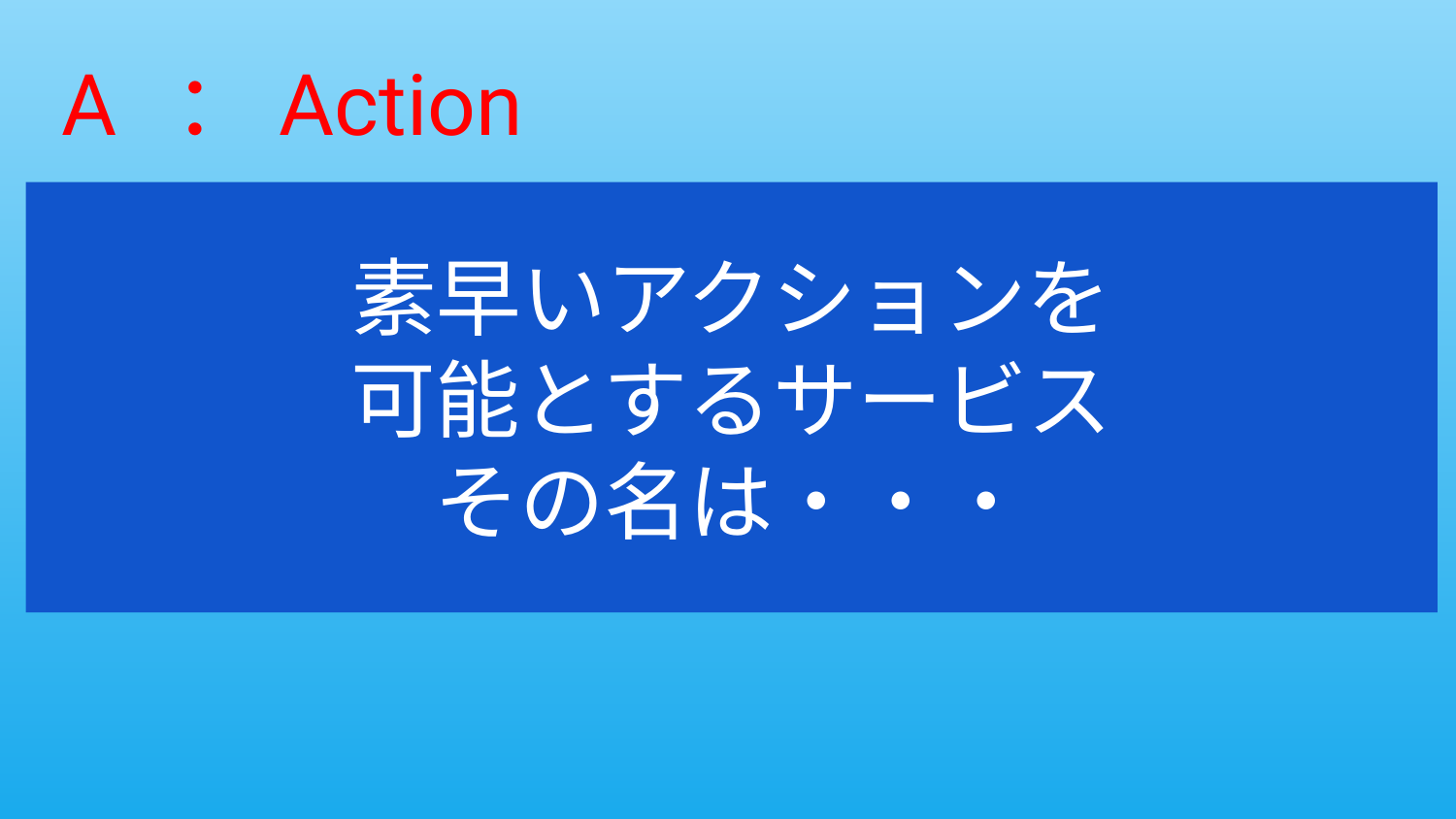

# A
：Action
素早いアクションを
可能とするサービス
その名は・・・
Q
：Quick